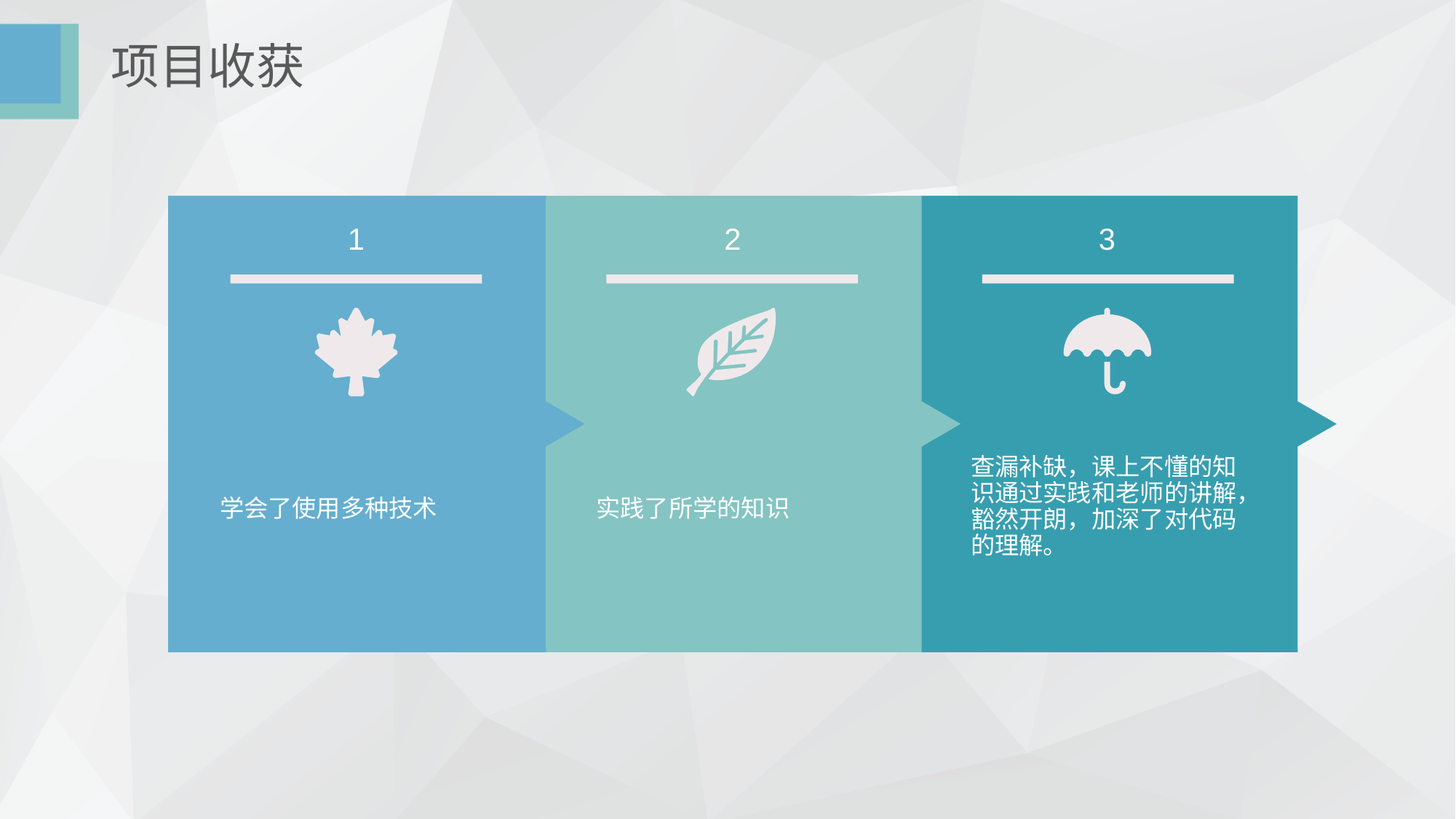

# 项目收获
1
2
3

学会了使用多种技术

实践了所学的知识

查漏补缺，课上不懂的知识通过实践和老师的讲解，豁然开朗，加深了对代码的理解。
18